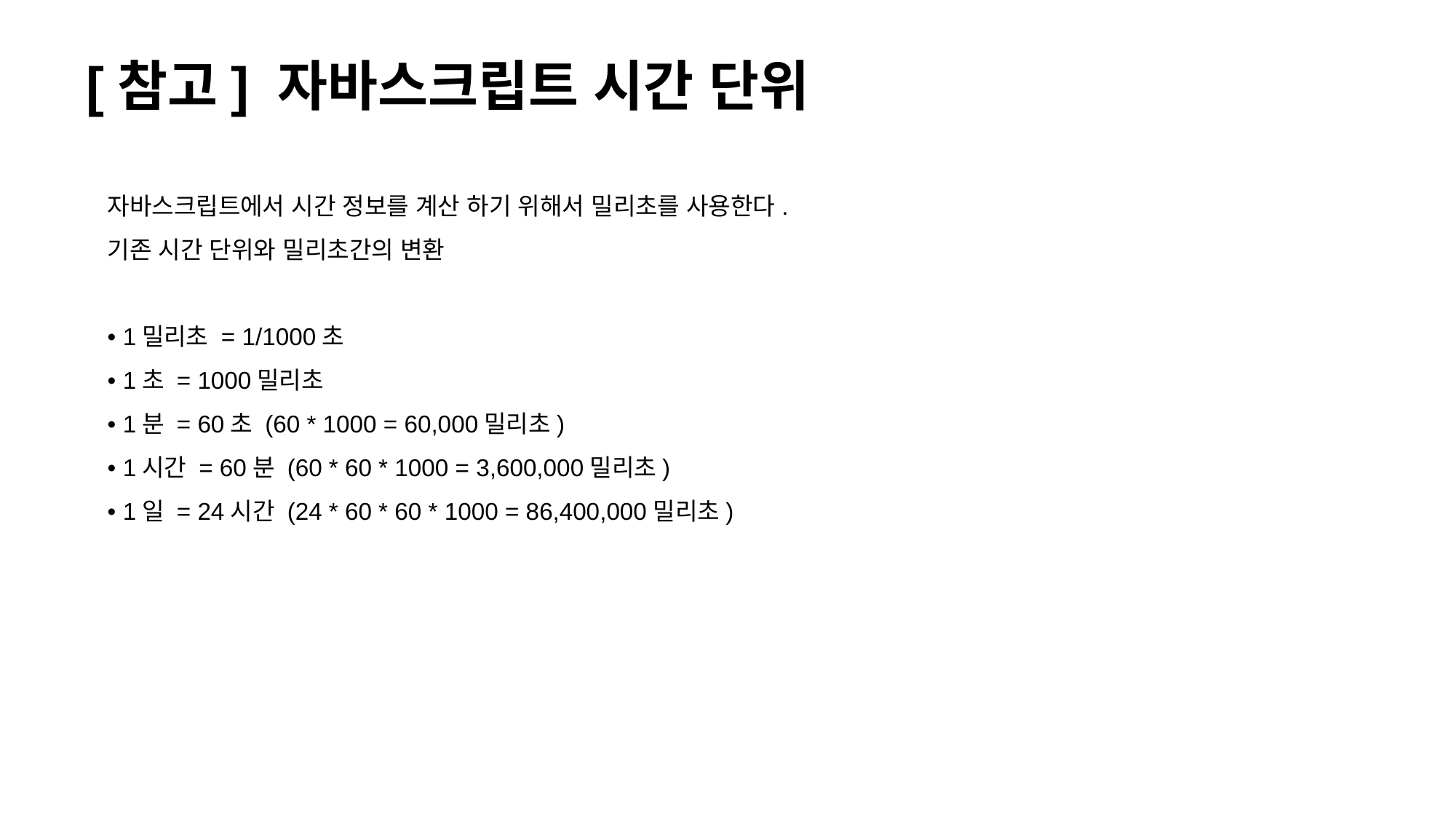

# [참고] 자바스크립트 시간 단위
자바스크립트에서 시간 정보를 계산 하기 위해서 밀리초를 사용한다.
기존 시간 단위와 밀리초간의 변환

• 1밀리초 = 1/1000초
• 1초 = 1000밀리초
• 1분 = 60초 (60 * 1000 = 60,000밀리초)
• 1시간 = 60분 (60 * 60 * 1000 = 3,600,000밀리초)
• 1일 = 24시간 (24 * 60 * 60 * 1000 = 86,400,000밀리초)